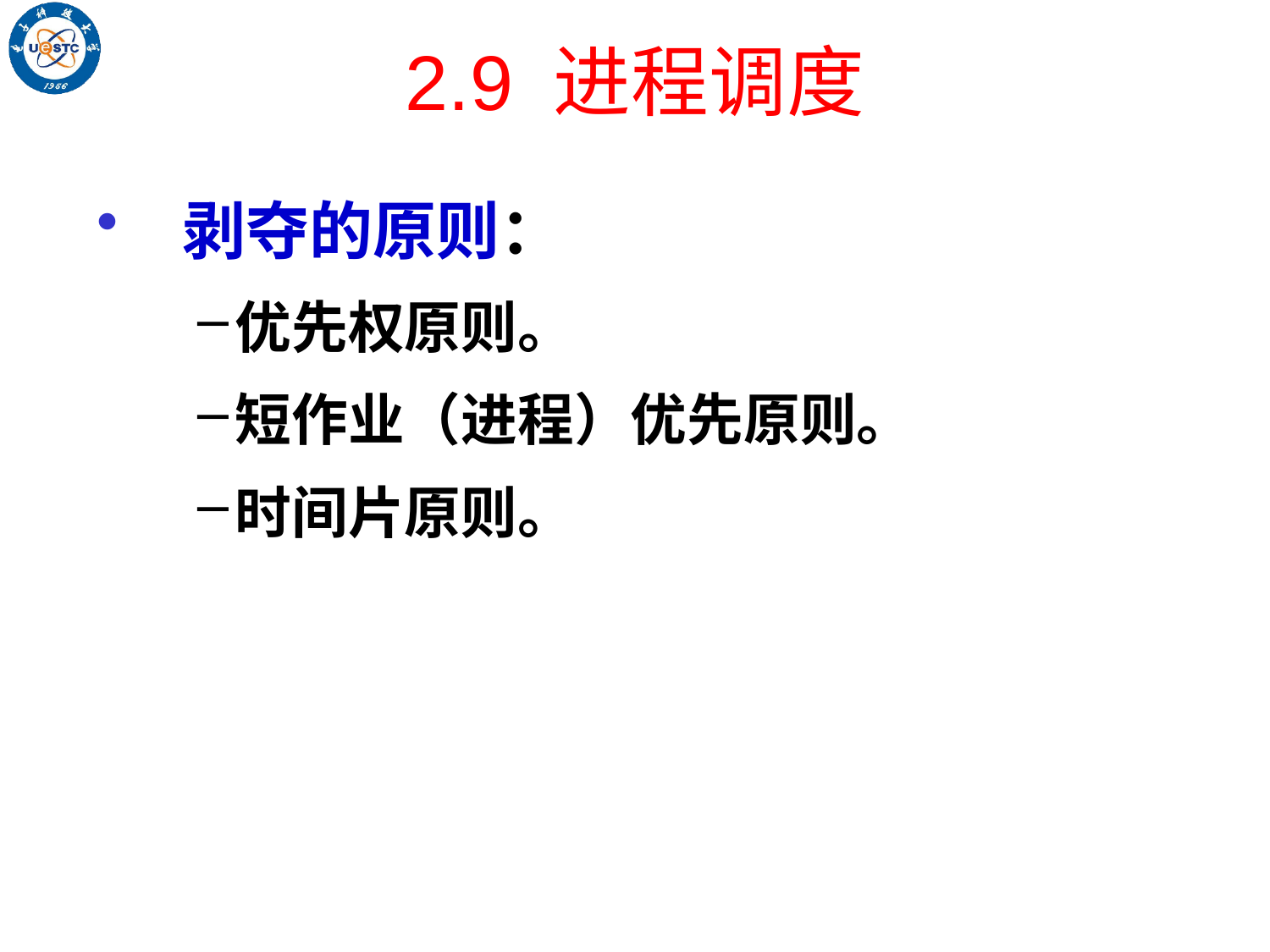

# 2.9 进程调度
剥夺的原则：
优先权原则。
短作业（进程）优先原则。
时间片原则。